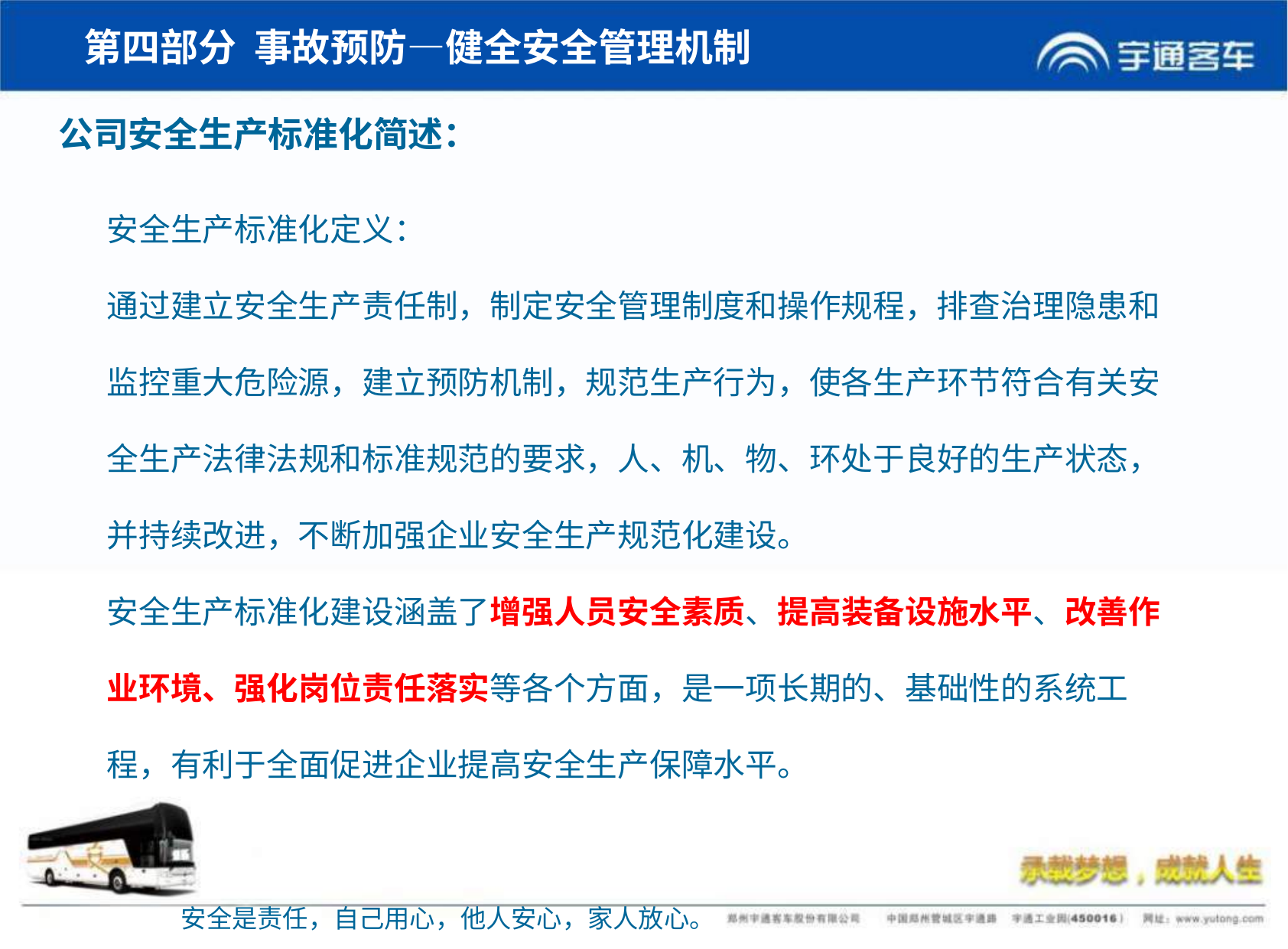

第四部分  事故预防—健全安全管理机制
公司安全生产标准化简述：
安全生产标准化定义：
通过建立安全生产责任制，制定安全管理制度和操作规程，排查治理隐患和监控重大危险源，建立预防机制，规范生产行为，使各生产环节符合有关安全生产法律法规和标准规范的要求，人、机、物、环处于良好的生产状态，并持续改进，不断加强企业安全生产规范化建设。
安全生产标准化建设涵盖了增强人员安全素质、提高装备设施水平、改善作业环境、强化岗位责任落实等各个方面，是一项长期的、基础性的系统工程，有利于全面促进企业提高安全生产保障水平。